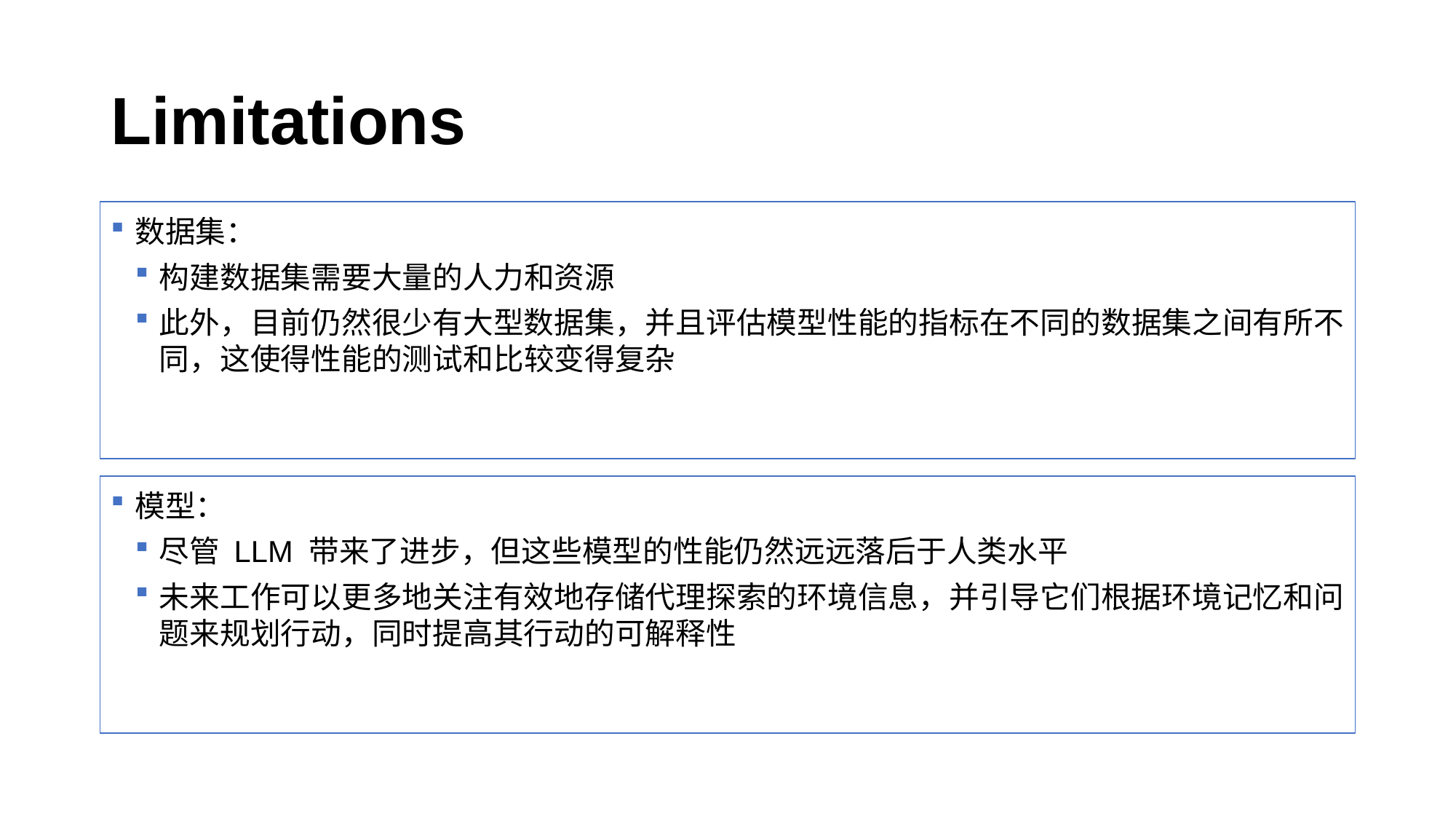

# Limitations
数据集：
构建数据集需要大量的人力和资源
此外，目前仍然很少有大型数据集，并且评估模型性能的指标在不同的数据集之间有所不同，这使得性能的测试和比较变得复杂
模型：
尽管 LLM 带来了进步，但这些模型的性能仍然远远落后于人类水平
未来工作可以更多地关注有效地存储代理探索的环境信息，并引导它们根据环境记忆和问题来规划行动，同时提高其行动的可解释性